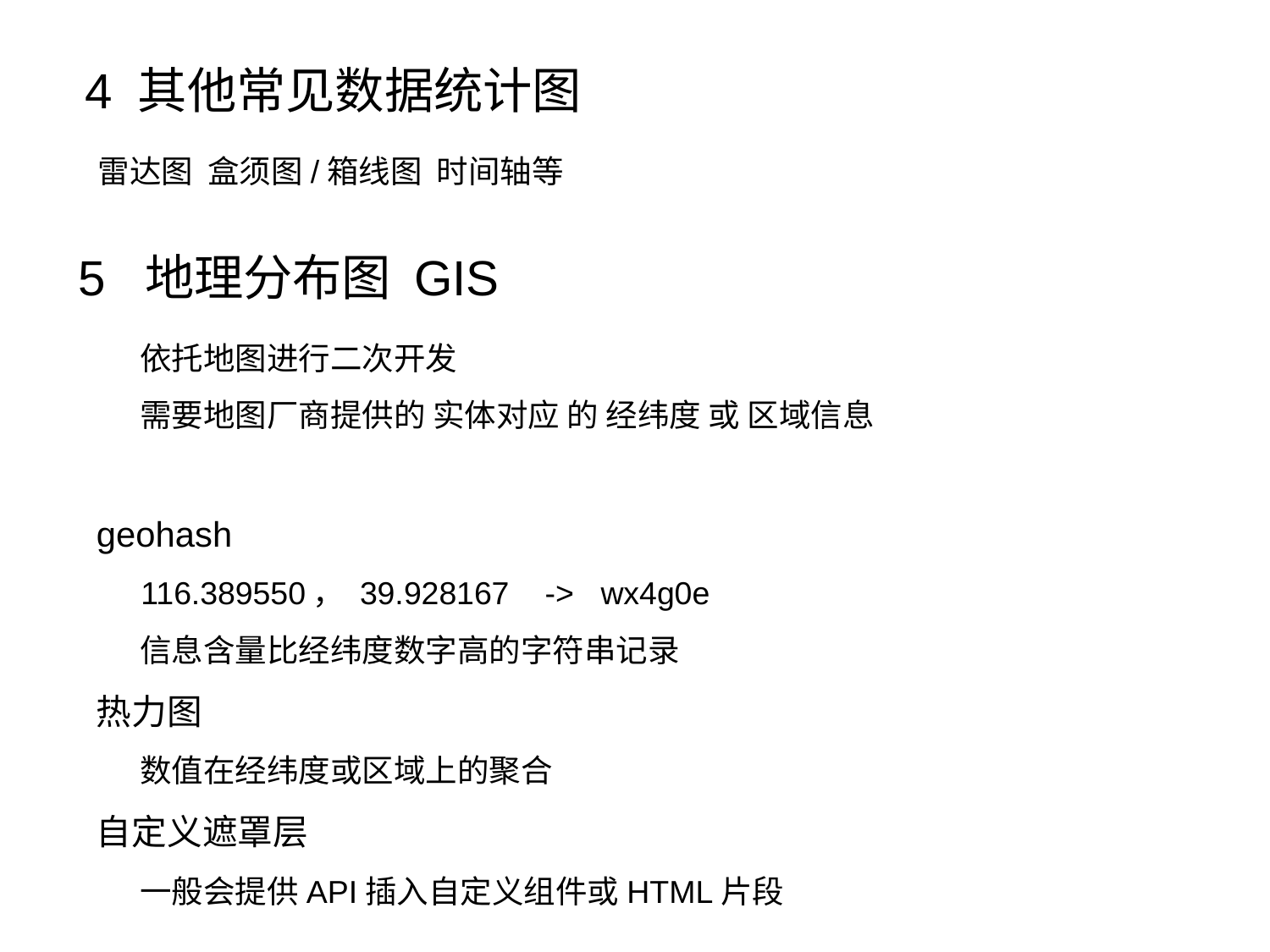

4 其他常见数据统计图
雷达图  盒须图/箱线图  时间轴等
5  地理分布图 GIS
     依托地图进行二次开发
     需要地图厂商提供的 实体对应 的 经纬度 或 区域信息

geohash
     116.389550， 39.928167    ->   wx4g0e
     信息含量比经纬度数字高的字符串记录
热力图
     数值在经纬度或区域上的聚合
自定义遮罩层
     一般会提供API插入自定义组件或HTML片段